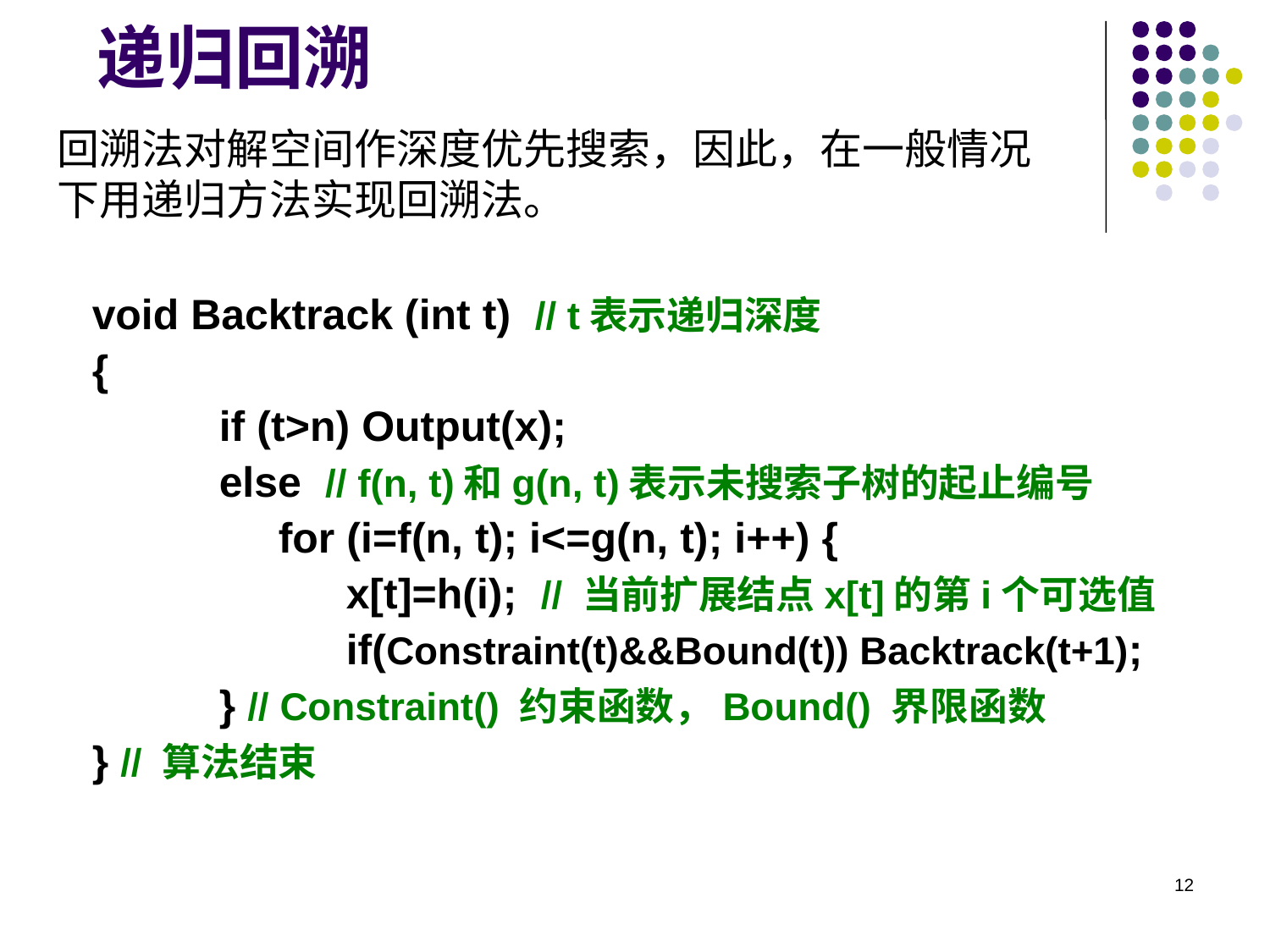

递归回溯
回溯法对解空间作深度优先搜索，因此，在一般情况下用递归方法实现回溯法。
void Backtrack (int t)  // t表示递归深度
{
	if (t>n) Output(x);
	else  // f(n, t)和g(n, t)表示未搜索子树的起止编号
	     for (i=f(n, t); i<=g(n, t); i++) {
		x[t]=h(i);  // 当前扩展结点x[t]的第i个可选值
		if(Constraint(t)&&Bound(t)) Backtrack(t+1);
	} // Constraint() 约束函数，Bound() 界限函数
} // 算法结束
12